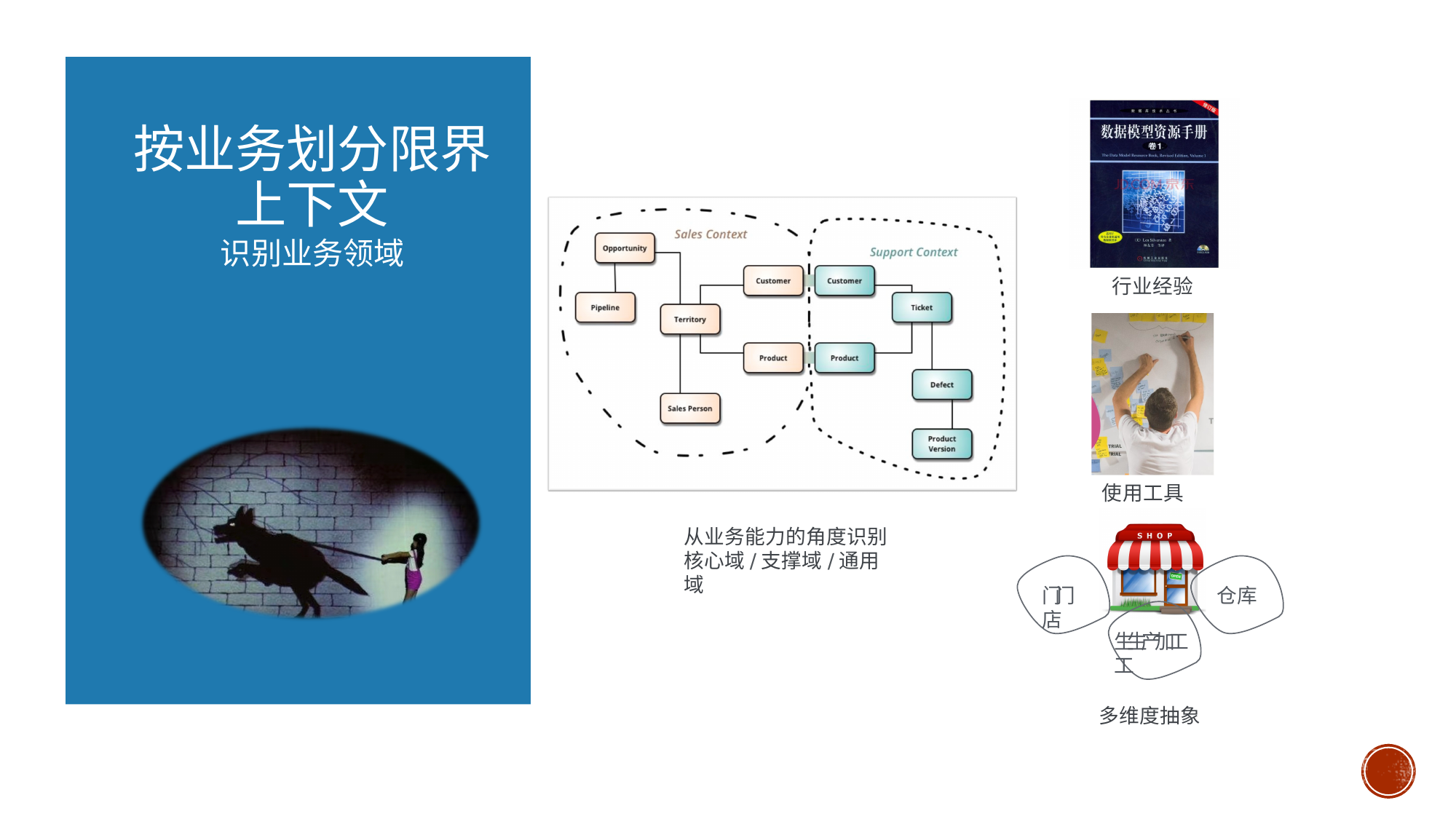

# 按业务划分限界 上下文
识别业务领域

行业经验

使用工具

从业务能力的角度识别 核心域/支撑域/通用域

⻔门店
仓库

⽣生产加⼯工

多维度抽象